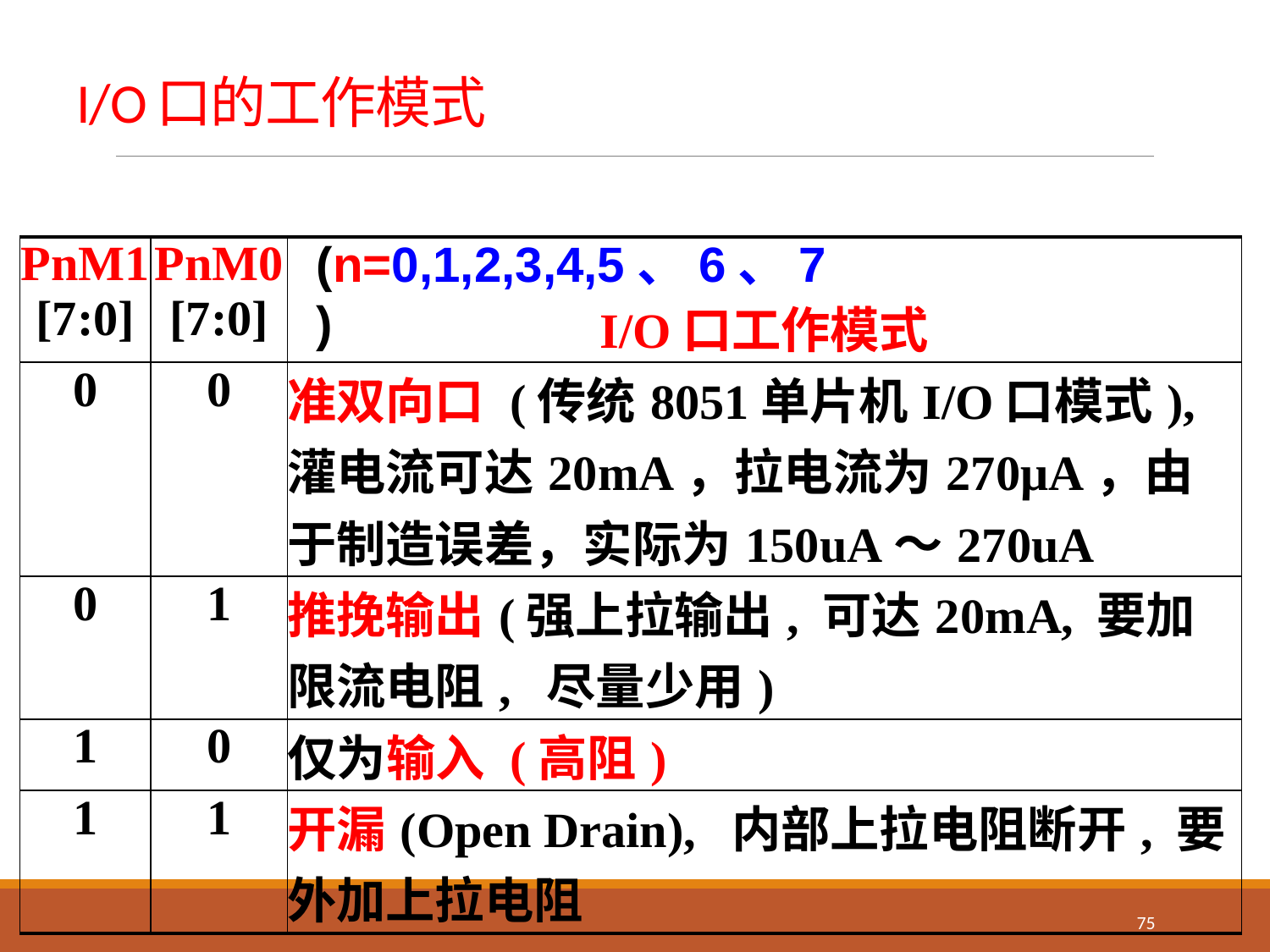

# I/O口的工作模式
(n=0,1,2,3,4,5、6、7 )
| PnM1 [7:0] | PnM0 [7:0] | I/O口工作模式 |
| --- | --- | --- |
| 0 | 0 | 准双向口 (传统8051单片机I/O口模式), 灌电流可达20mA，拉电流为270μA，由于制造误差，实际为150uA～270uA |
| 0 | 1 | 推挽输出(强上拉输出, 可达20mA, 要加限流电阻, 尽量少用) |
| 1 | 0 | 仅为输入 (高阻) |
| 1 | 1 | 开漏(Open Drain), 内部上拉电阻断开, 要外加上拉电阻 |
75